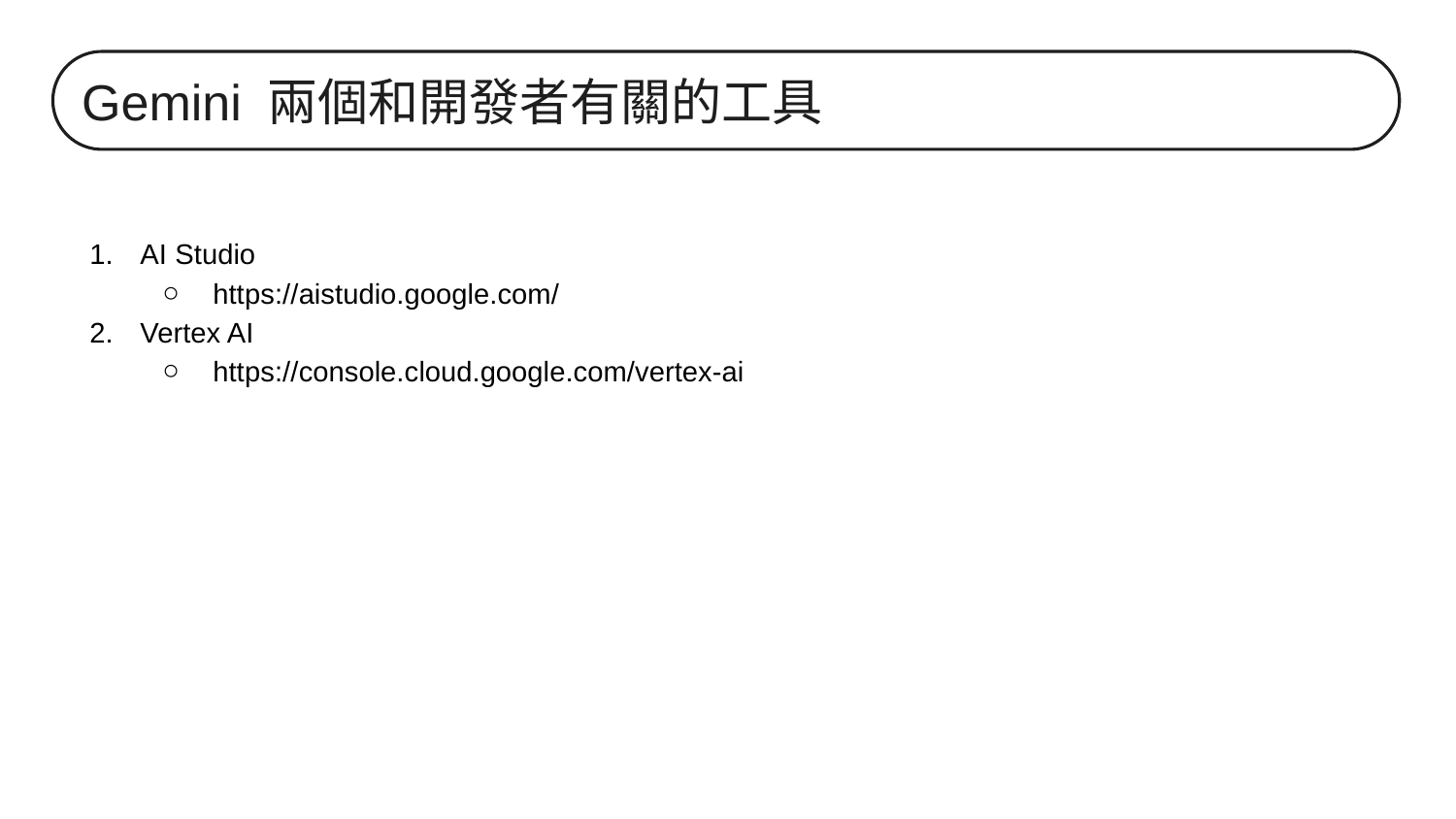

Gemini 兩個和開發者有關的工具
AI Studio
https://aistudio.google.com/
Vertex AI
https://console.cloud.google.com/vertex-ai